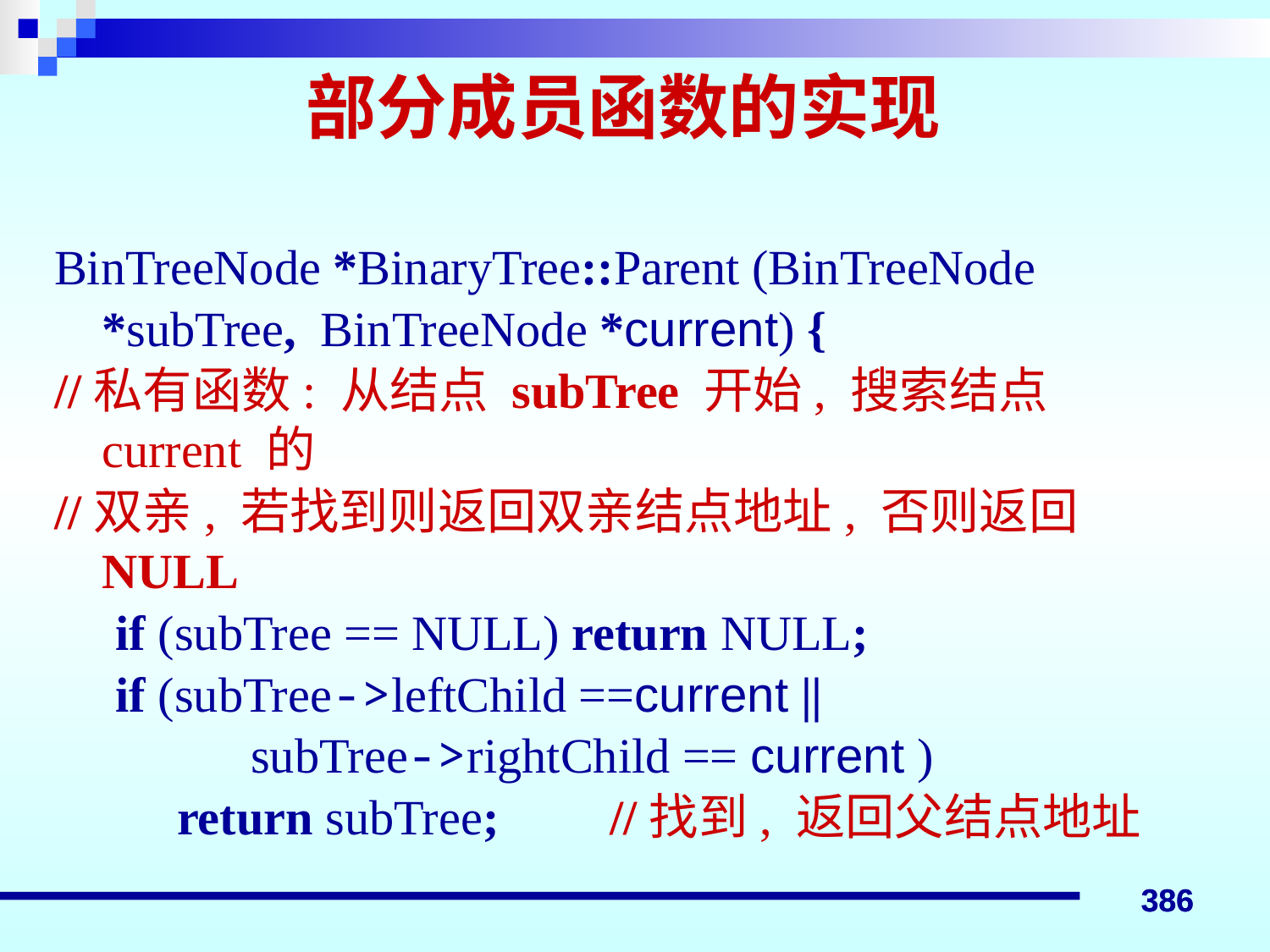

# 部分成员函数的实现

BinTreeNode *BinaryTree::Parent (BinTreeNode *subTree,  BinTreeNode *current) {
//私有函数: 从结点 subTree 开始, 搜索结点 current 的
//双亲, 若找到则返回双亲结点地址, 否则返回NULL
     if (subTree == NULL) return NULL;
     if (subTree->leftChild ==current ||
                subTree->rightChild == current )
          return subTree;	//找到, 返回父结点地址

386
386